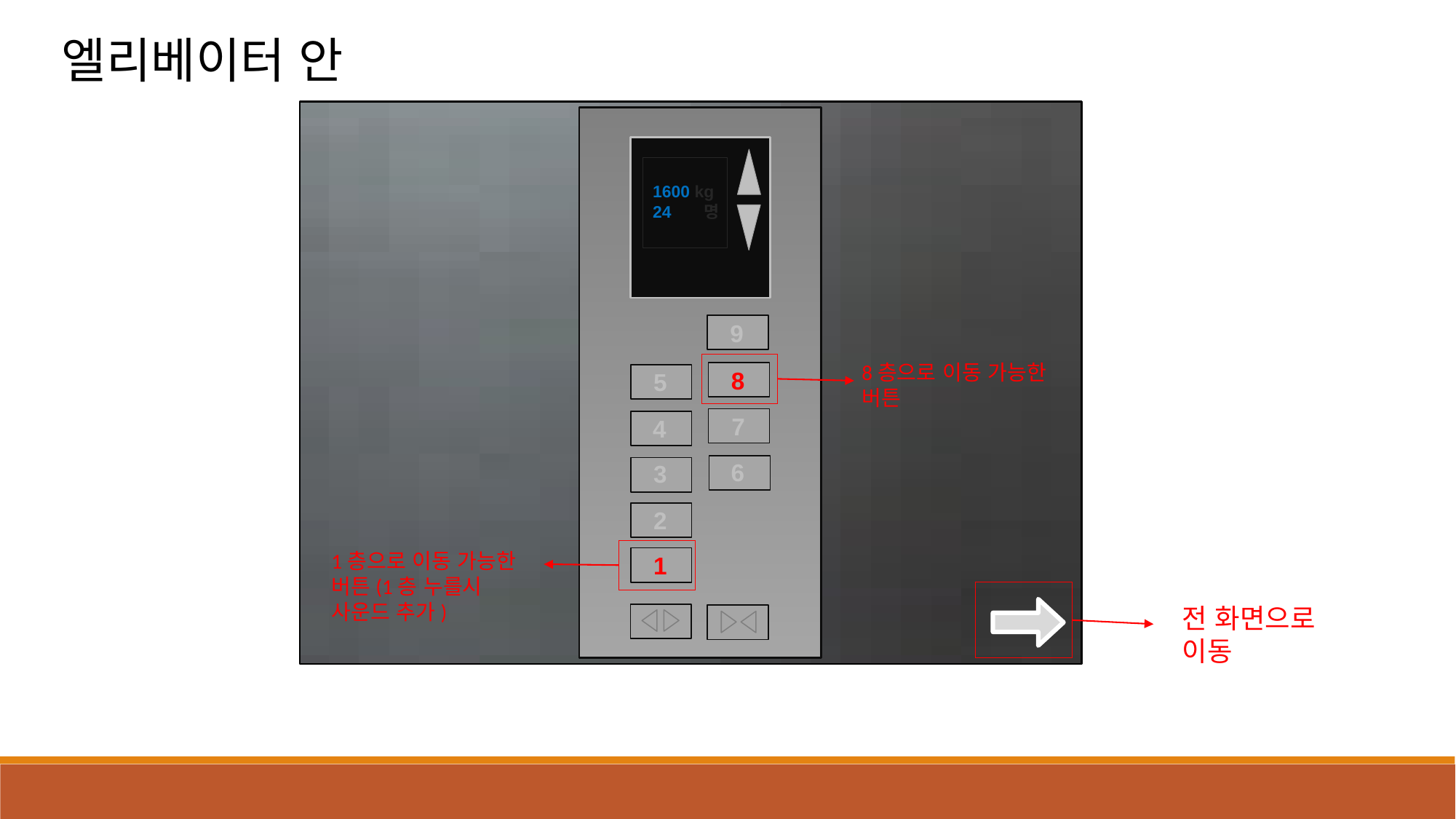

엘리베이터 안

1

9
8
5
7
4
6
3
2

1600 kg
24      명

8층으로 이동 가능한 버튼

1층으로 이동 가능한 버튼(1층 누를시  사운드 추가)

전 화면으로 이동